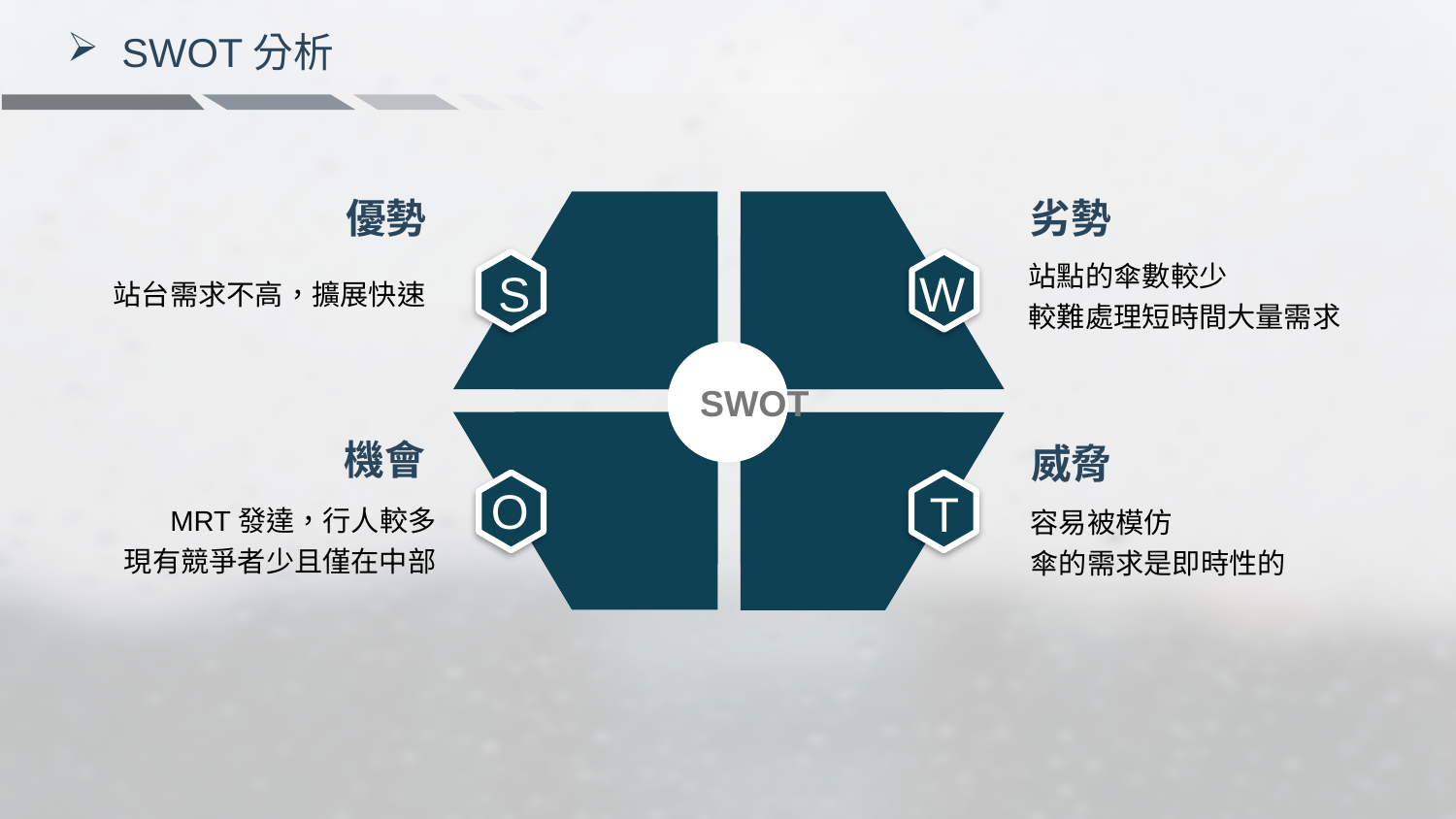

SWOT分析

優勢
站台需求不高，擴展快速
劣勢
站點的傘數較少
較難處理短時間大量需求
機會
MRT發達，行人較多
現有競爭者少且僅在中部
威脅
容易被模仿
傘的需求是即時性的
S
W
SWOT

O
T